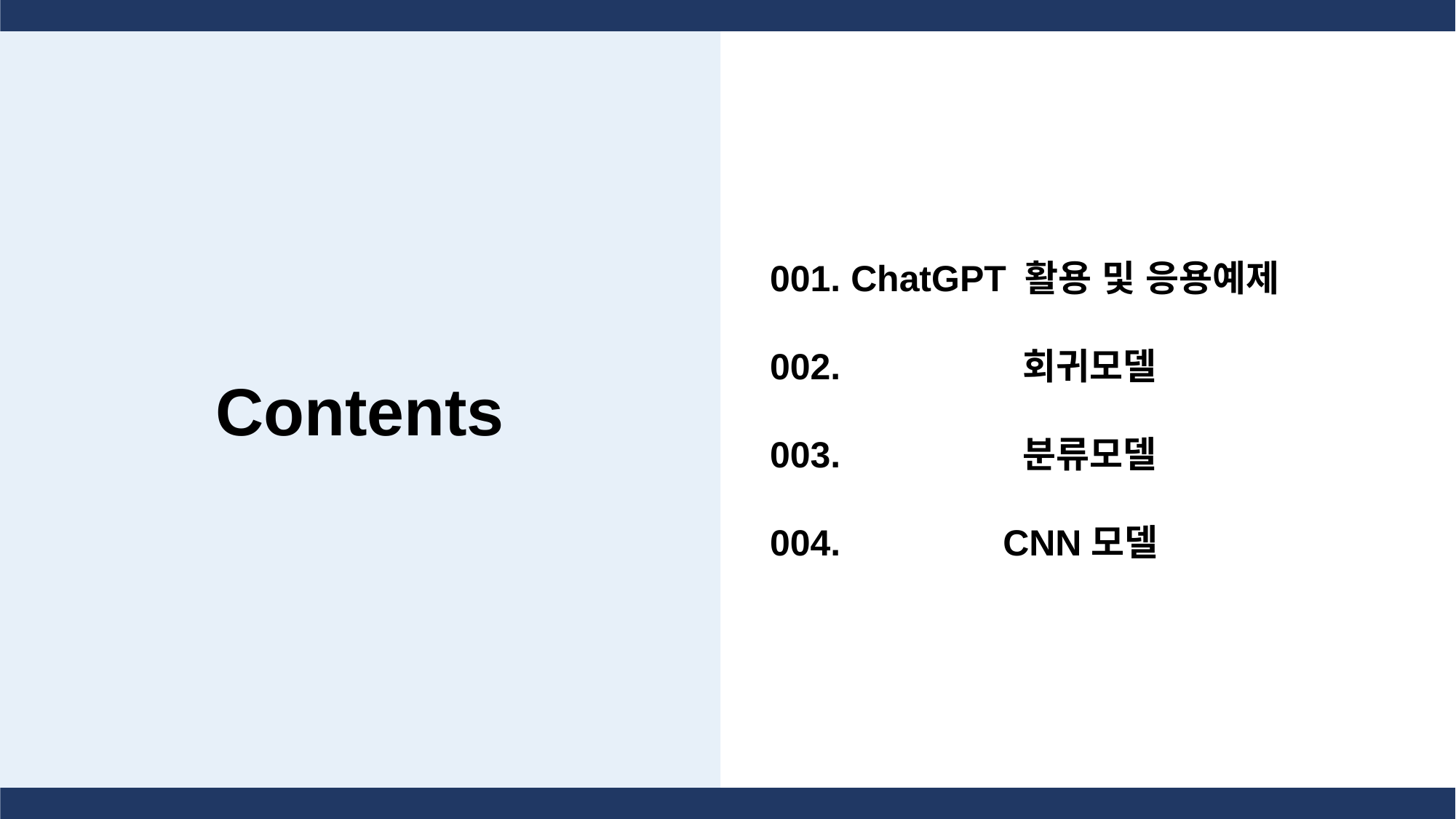

001. ChatGPT 활용 및 응용예제
002.                 회귀모델
Contents
003.                 분류모델
004.                CNN모델